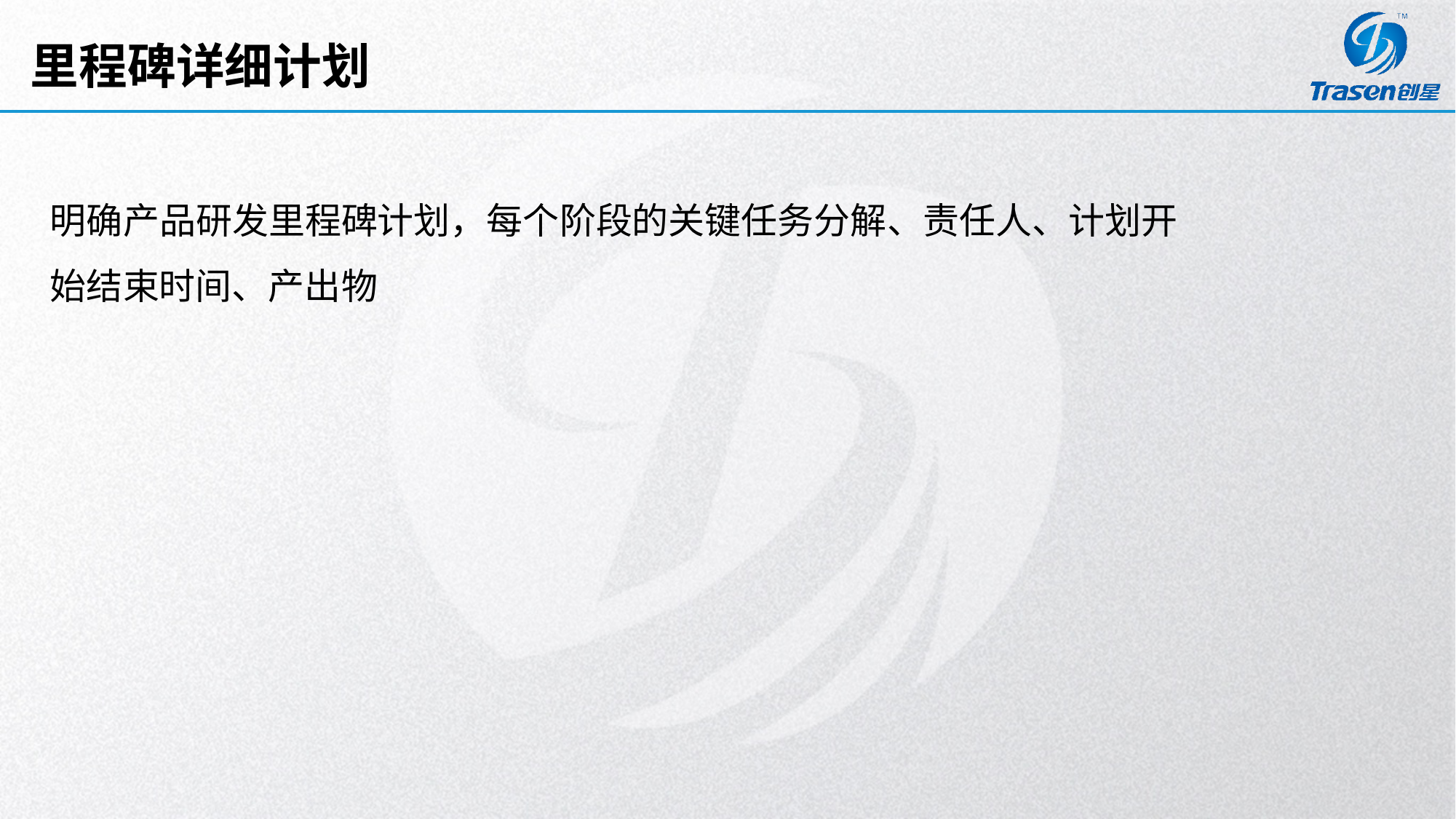

# 里程碑详细计划
明确产品研发里程碑计划，每个阶段的关键任务分解、责任人、计划开始结束时间、产出物